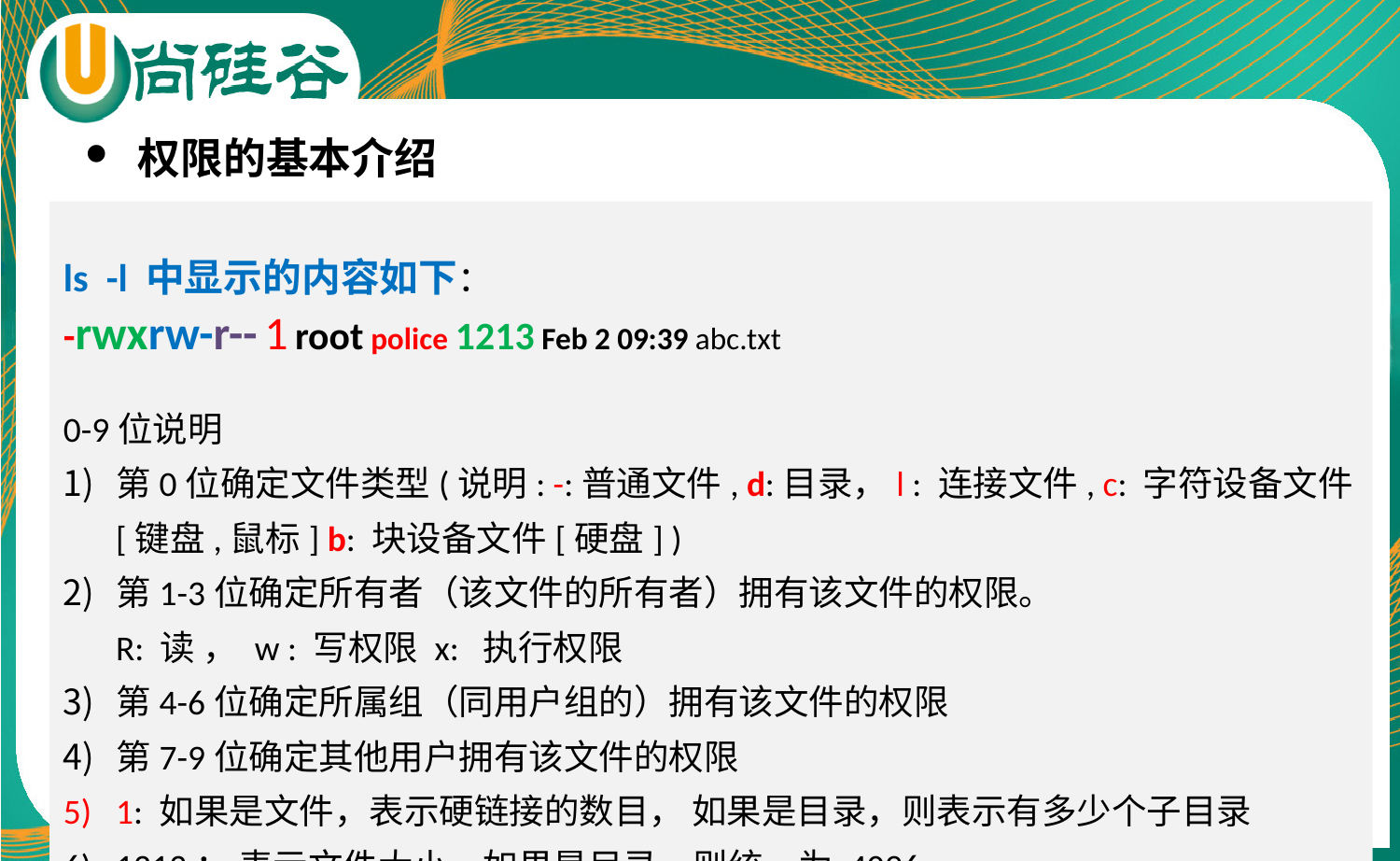

权限的基本介绍

ls  -l 中显示的内容如下：
-rwxrw-r-- 1 root police 1213 Feb 2 09:39 abc.txt

0-9位说明
第0位确定文件类型(说明: -:普通文件, d:目录，l : 连接文件, c: 字符设备文件[键盘,鼠标] b: 块设备文件[硬盘] )
第1-3位确定所有者（该文件的所有者）拥有该文件的权限。
R: 读 ， w : 写权限 x:  执行权限
第4-6位确定所属组（同用户组的）拥有该文件的权限
第7-9位确定其他用户拥有该文件的权限
1: 如果是文件，表示硬链接的数目， 如果是目录，则表示有多少个子目录
1213： 表示文件大小，如果是目录，则统一为 4096

Here!!!